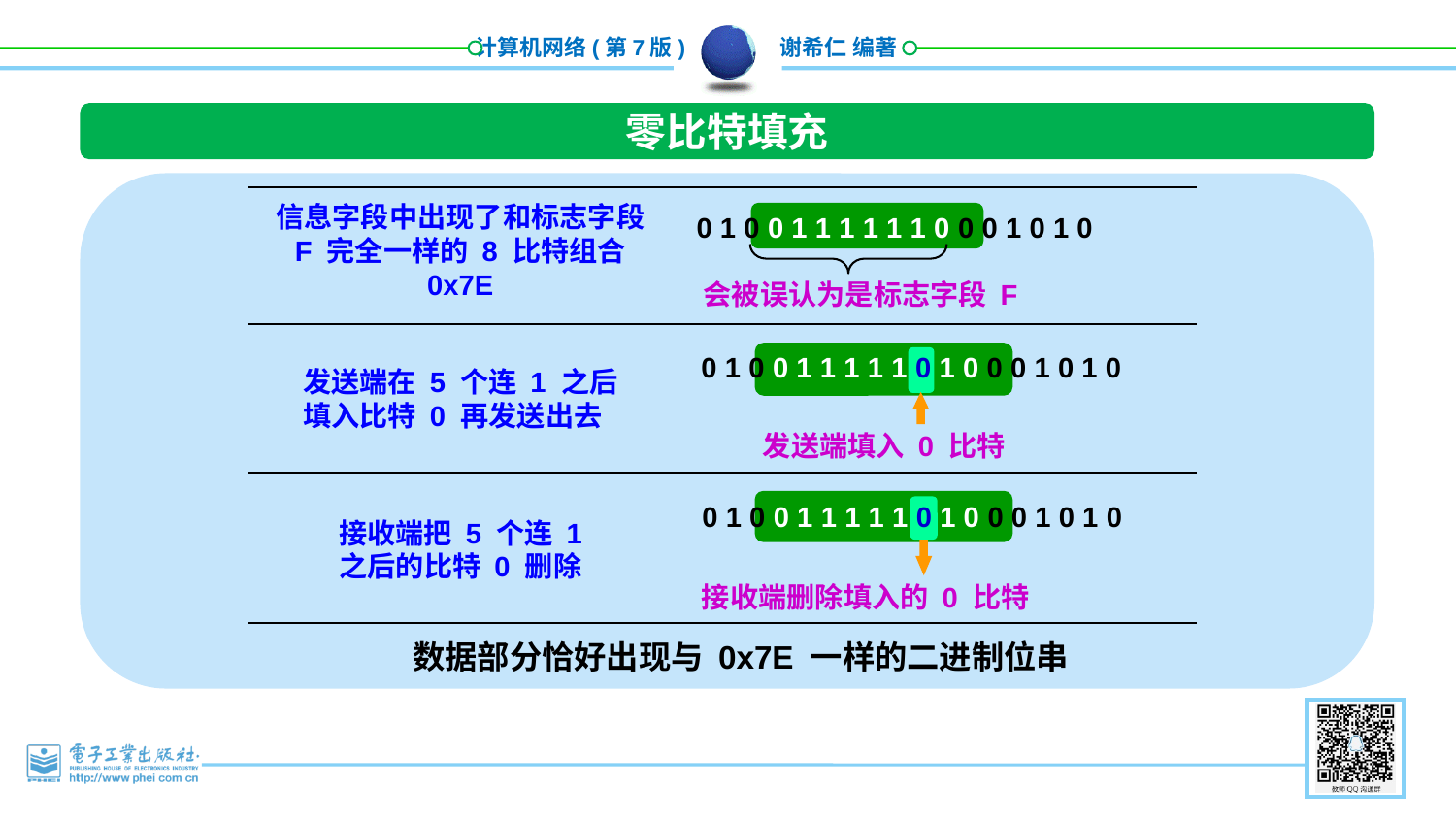

零比特填充

信息字段中出现了和标志字段 F 完全一样的 8 比特组合 0x7E
0 1 0 0 1 1 1 1 1 1 0 0 0 1 0 1 0

会被误认为是标志字段 F

0 1 0 0 1 1 1 1 1 0 1 0 0 0 1 0 1 0

发送端在 5 个连 1 之后
填入比特 0 再发送出去

发送端填入 0 比特

0 1 0 0 1 1 1 1 1 0 1 0 0 0 1 0 1 0

接收端把 5 个连 1
之后的比特 0 删除

接收端删除填入的 0 比特
数据部分恰好出现与 0x7E 一样的二进制位串